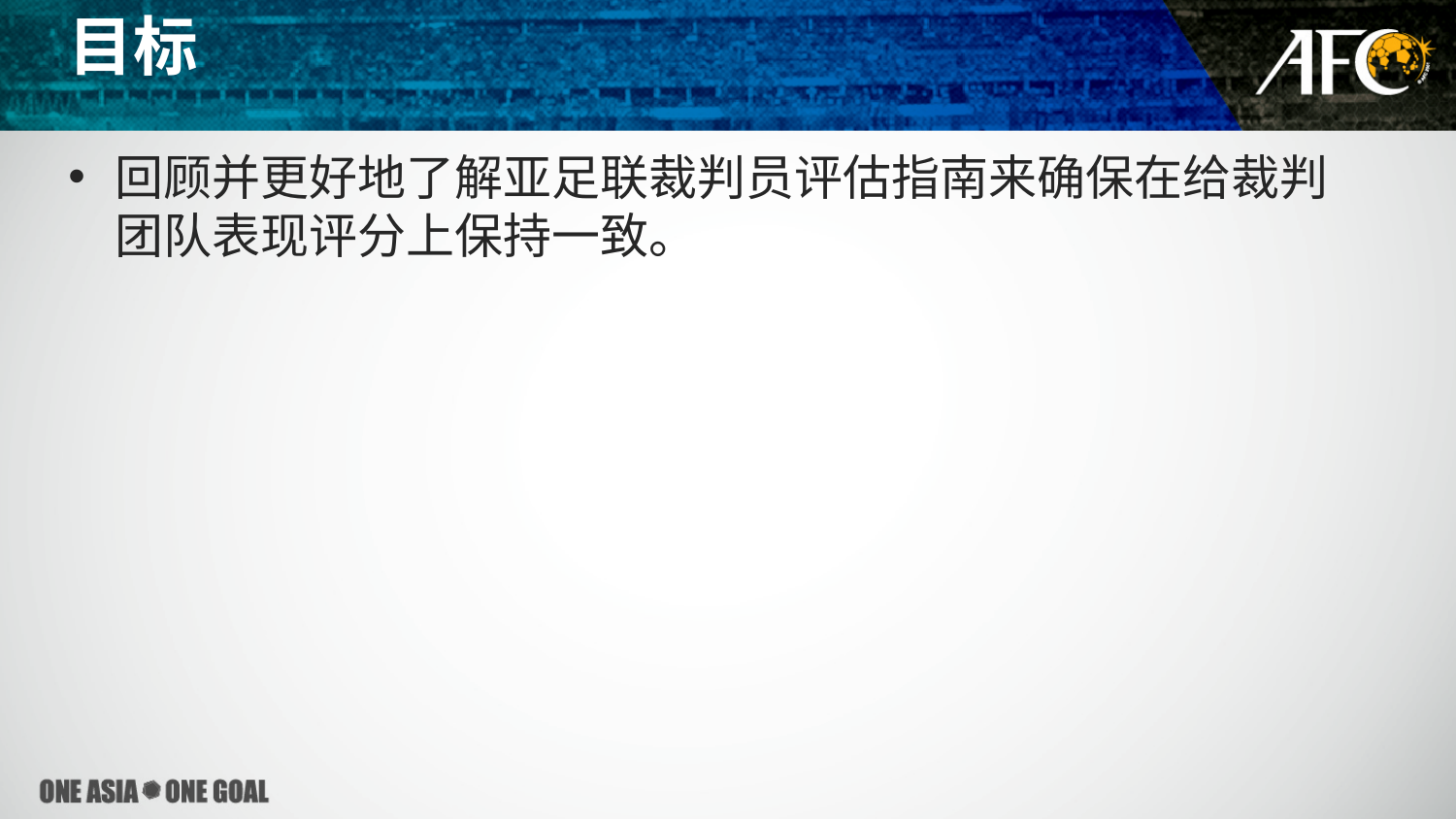

# 目标
回顾并更好地了解亚足联裁判员评估指南来确保在给裁判团队表现评分上保持一致。